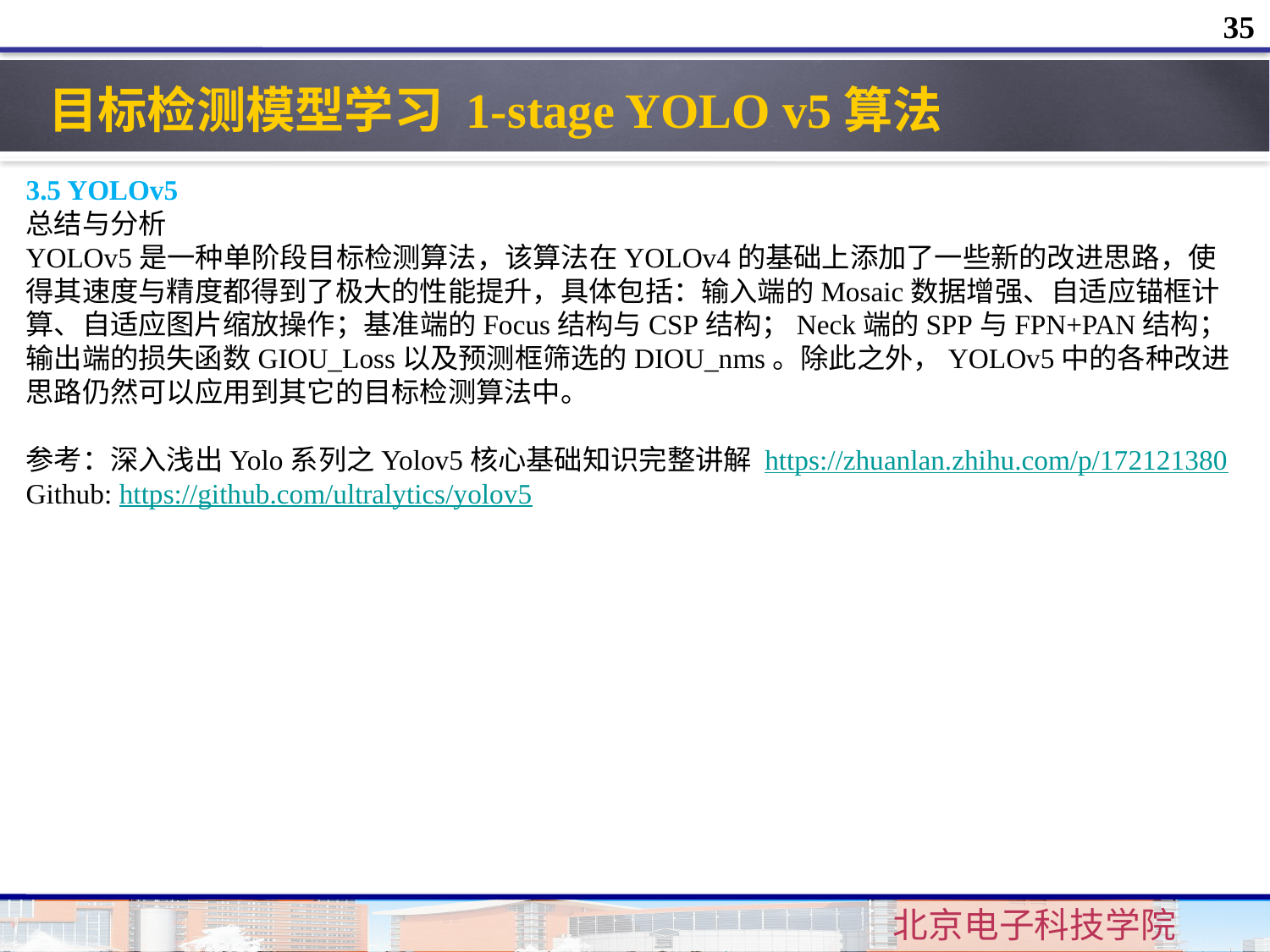

35
目标检测模型学习 1-stage YOLO v5算法
3.5 YOLOv5
总结与分析
YOLOv5是一种单阶段目标检测算法，该算法在YOLOv4的基础上添加了一些新的改进思路，使得其速度与精度都得到了极大的性能提升，具体包括：输入端的Mosaic数据增强、自适应锚框计算、自适应图片缩放操作；基准端的Focus结构与CSP结构；Neck端的SPP与FPN+PAN结构；输出端的损失函数GIOU_Loss以及预测框筛选的DIOU_nms。除此之外，YOLOv5中的各种改进思路仍然可以应用到其它的目标检测算法中。

参考：深入浅出Yolo系列之Yolov5核心基础知识完整讲解 https://zhuanlan.zhihu.com/p/172121380
Github: https://github.com/ultralytics/yolov5